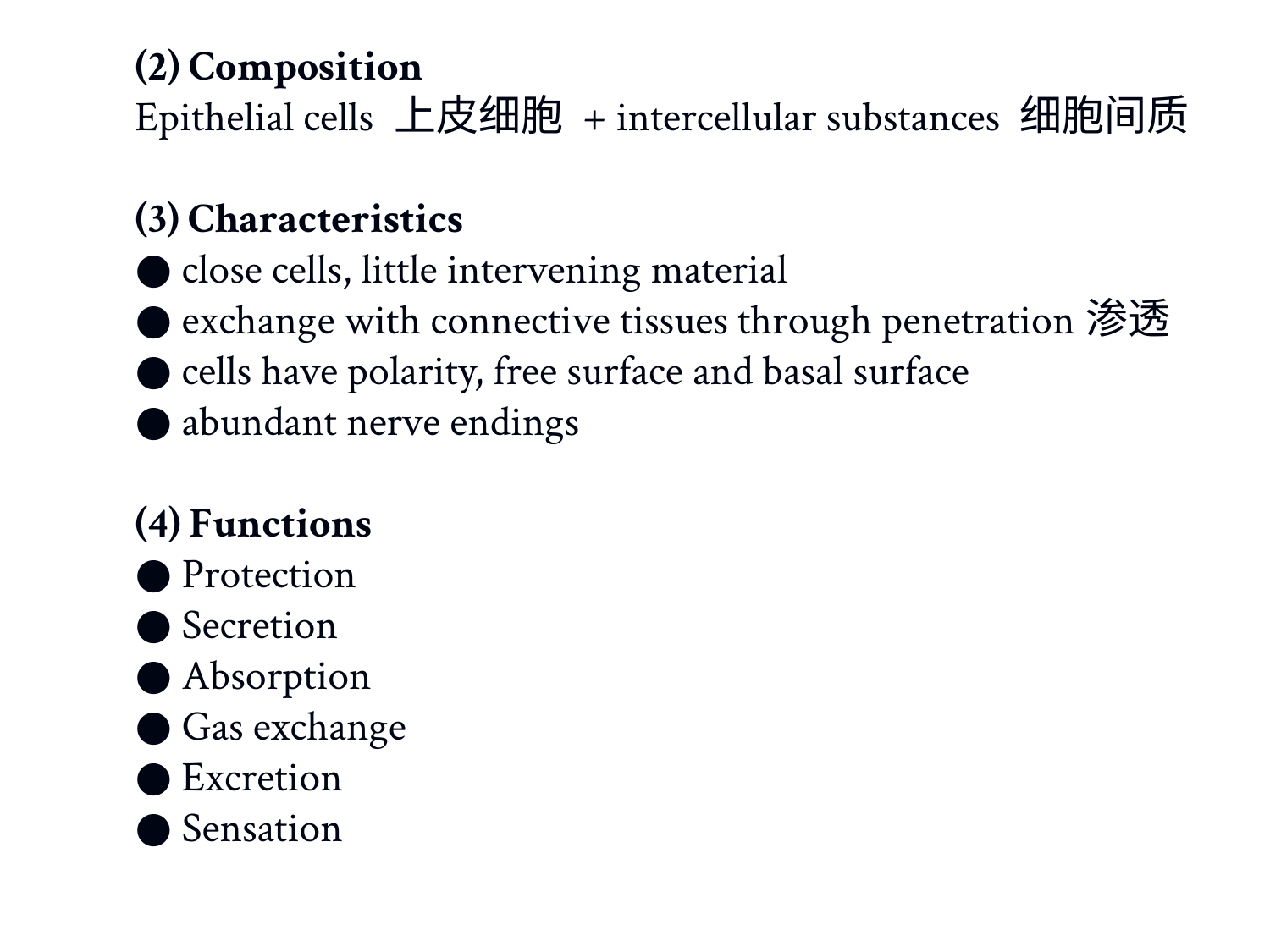

(2) Composition
Epithelial cells 上皮细胞 + intercellular substances 细胞间质

(3) Characteristics
● close cells, little intervening material
● exchange with connective tissues through penetration渗透
● cells have polarity, free surface and basal surface
● abundant nerve endings

(4) Functions
● Protection
● Secretion
● Absorption
● Gas exchange
● Excretion
● Sensation